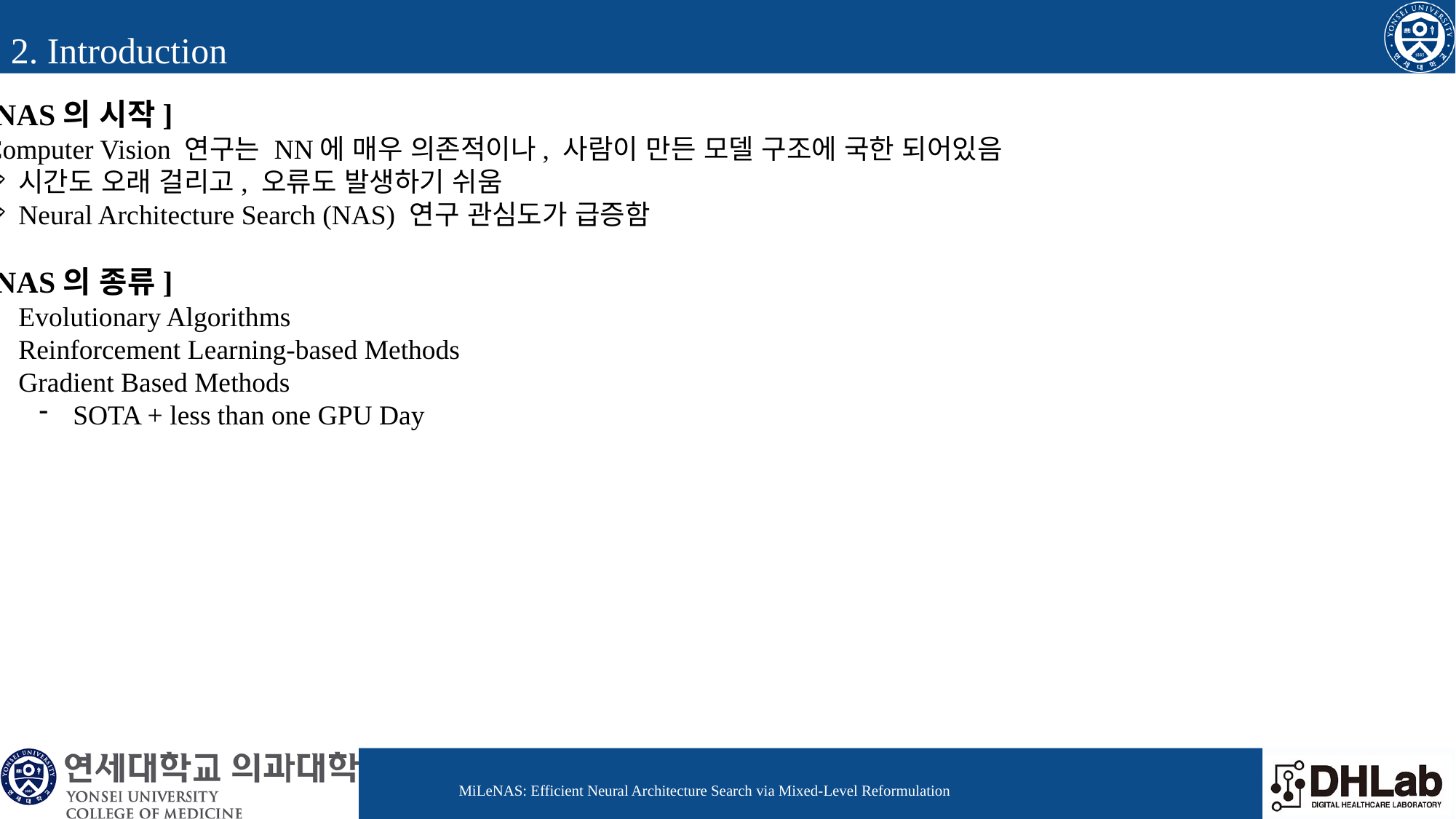

2. Introduction
[NAS의 시작]
Computer Vision 연구는 NN에 매우 의존적이나, 사람이 만든 모델 구조에 국한 되어있음
시간도 오래 걸리고, 오류도 발생하기 쉬움
Neural Architecture Search (NAS) 연구 관심도가 급증함

[NAS의 종류]
Evolutionary Algorithms
Reinforcement Learning-based Methods
Gradient Based Methods
SOTA + less than one GPU Day